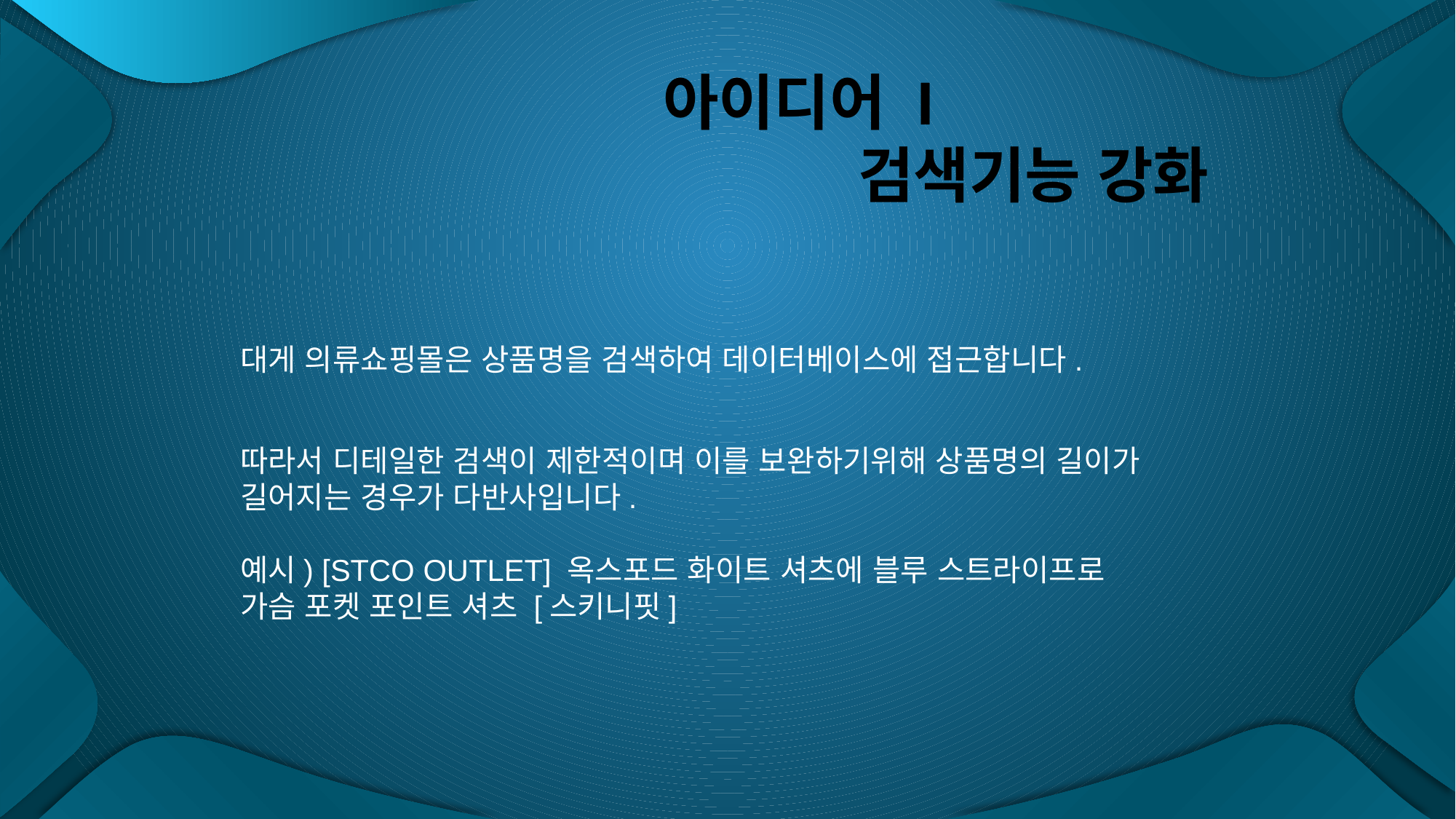

# 아이디어 I 검색기능 강화
대게 의류쇼핑몰은 상품명을 검색하여 데이터베이스에 접근합니다.
따라서 디테일한 검색이 제한적이며 이를 보완하기위해 상품명의 길이가 길어지는 경우가 다반사입니다.

예시) [STCO OUTLET] 옥스포드 화이트 셔츠에 블루 스트라이프로 가슴 포켓 포인트 셔츠 [스키니핏]